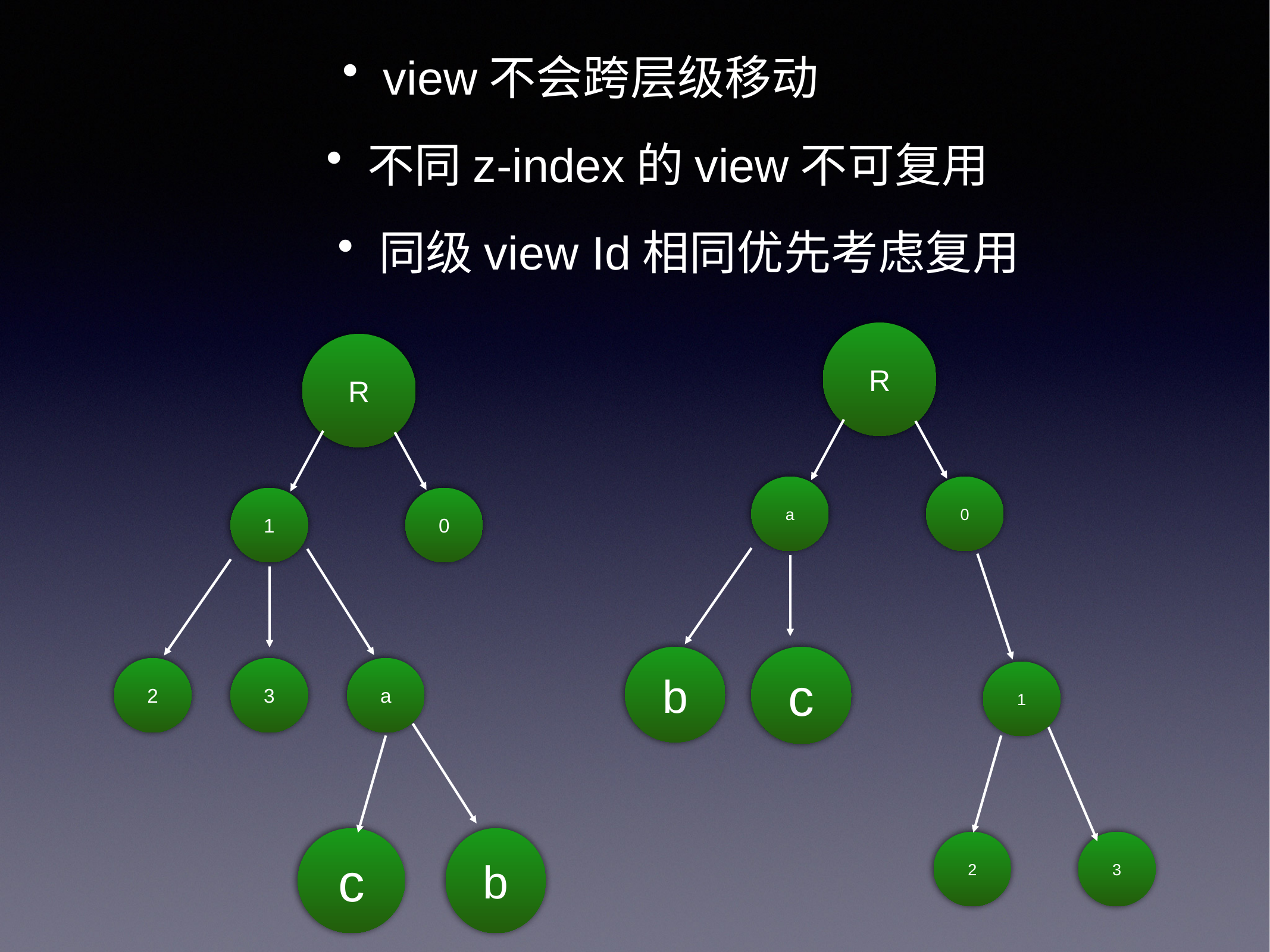

view不会跨层级移动
不同z-index的view不可复用
同级view Id相同优先考虑复用
R
R

a
0
1
0

b
c
2
3
a
1

c
b
2
3